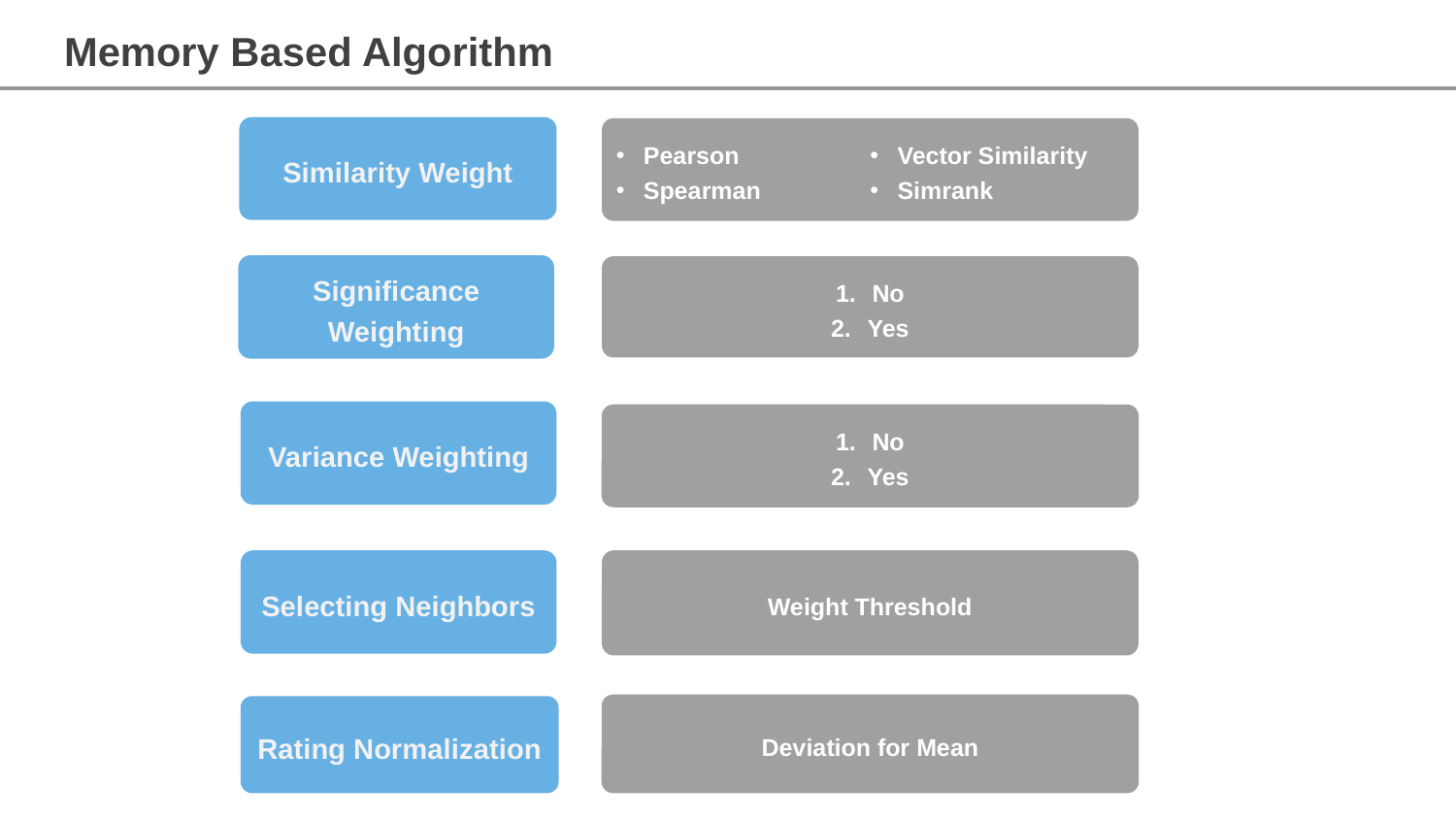

Memory Based Algorithm
Similarity Weight
Pearson
Spearman
Vector Similarity
Simrank
Significance Weighting
No
Yes
项目三
Similarity Weight
您的内容打在这里，或者通过复制您的文本后，在此框中选择粘贴，并选择只保留文字。您的内容打在这里，或者通过复制您的文本后，在此框中选择粘贴，并选择只保留文字。
您的内容打在这里，或者通过复制您的文本后，在此框中选择粘贴，并选择只保留文字。您的内容打在这里，或者通过复制您的文本后，在此框中选择粘贴，并选择只保留文字。
您的内容打在这里，或者通过复制您的文本后，在此框中选择粘贴，并选择只保留文字。您的内容打在这里，或者通过复制您的文本后，在此框中选择粘贴，并选择只保留文字。
Variance Weighting
No
Yes
Significance Weighting
Selecting Neighbors
Weight Threshold
Deviation for Mean
Rating Normalization